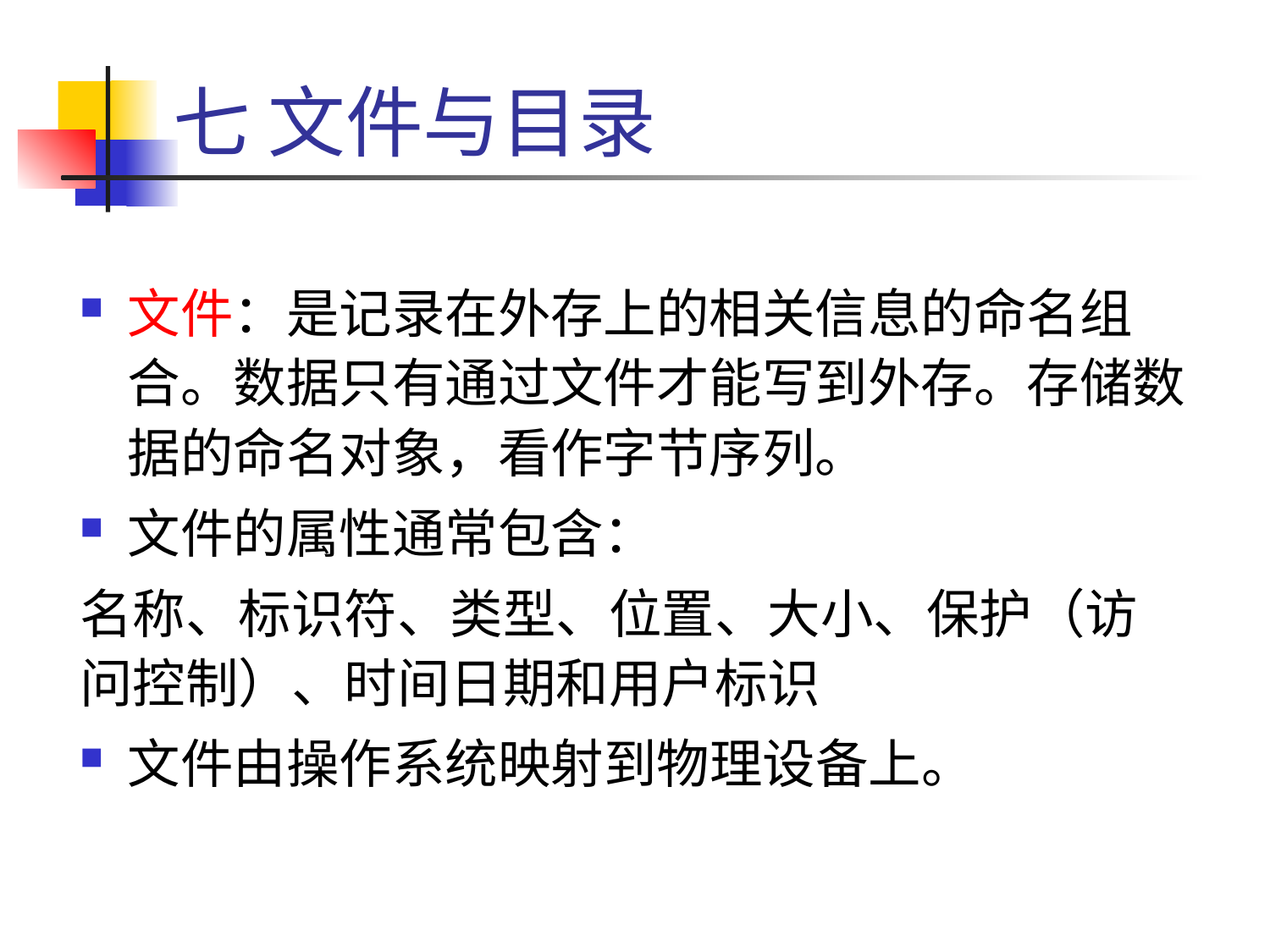

# 七 文件与目录

文件：是记录在外存上的相关信息的命名组合。数据只有通过文件才能写到外存。存储数据的命名对象，看作字节序列。
文件的属性通常包含：
名称、标识符、类型、位置、大小、保护（访问控制）、时间日期和用户标识
文件由操作系统映射到物理设备上。